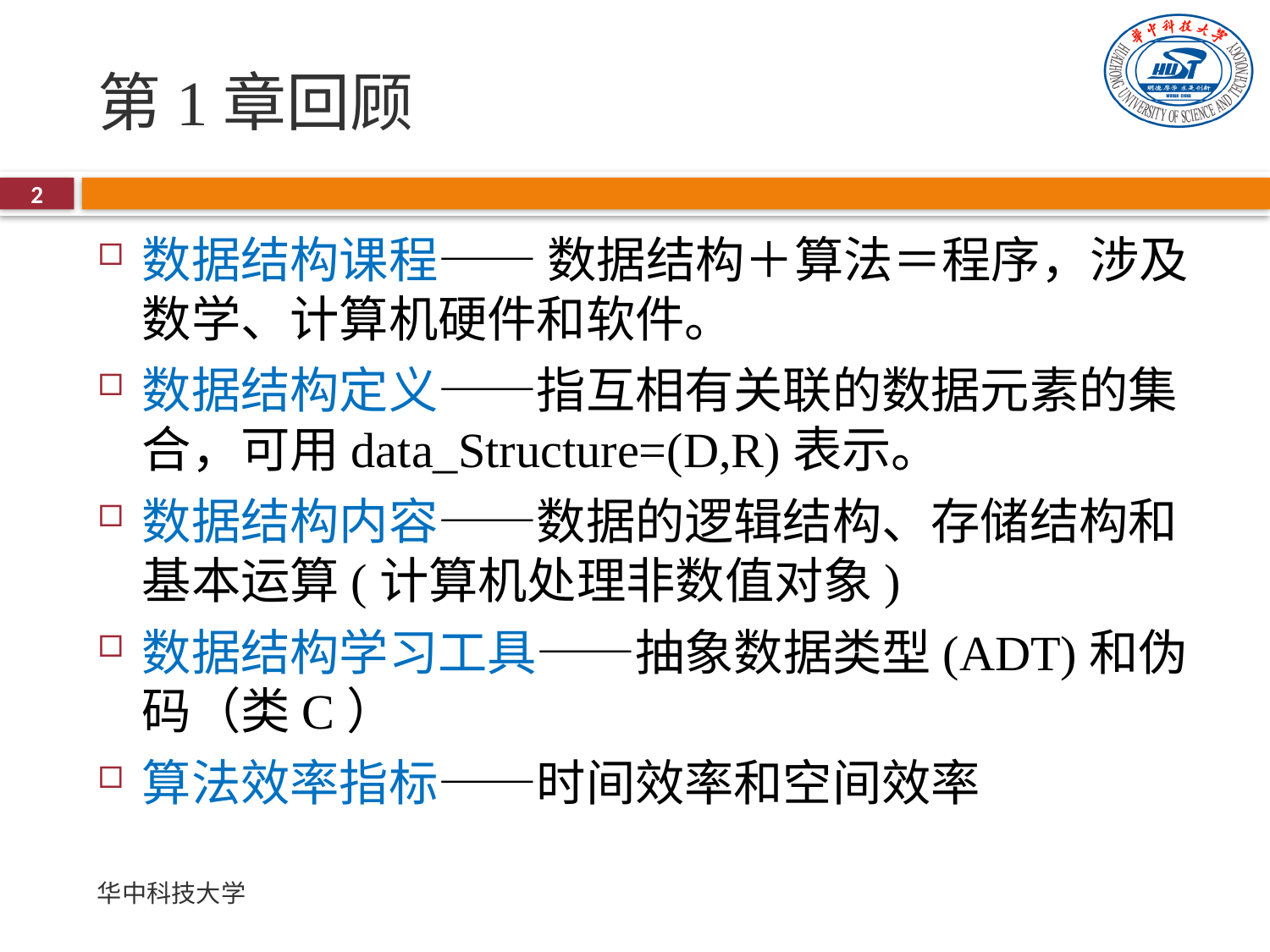

# 第1章回顾
2
数据结构课程—— 数据结构＋算法＝程序，涉及数学、计算机硬件和软件。
数据结构定义——指互相有关联的数据元素的集合，可用data_Structure=(D,R)表示。
数据结构内容——数据的逻辑结构、存储结构和基本运算(计算机处理非数值对象)
数据结构学习工具——抽象数据类型(ADT)和伪码（类C）
算法效率指标——时间效率和空间效率

华中科技大学